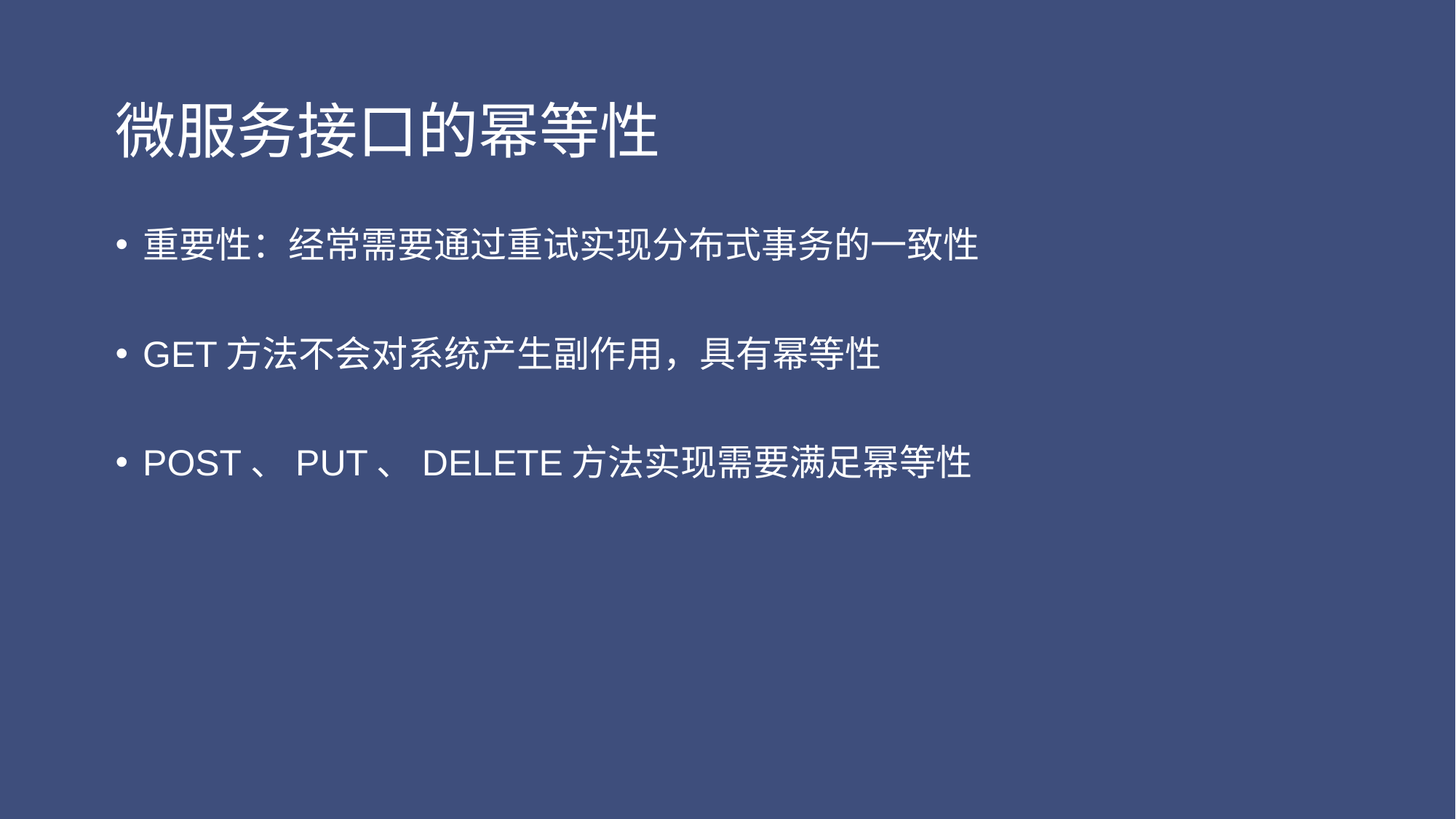

# 微服务接口的幂等性
重要性：经常需要通过重试实现分布式事务的一致性

GET方法不会对系统产生副作用，具有幂等性

POST、PUT、DELETE方法实现需要满足幂等性